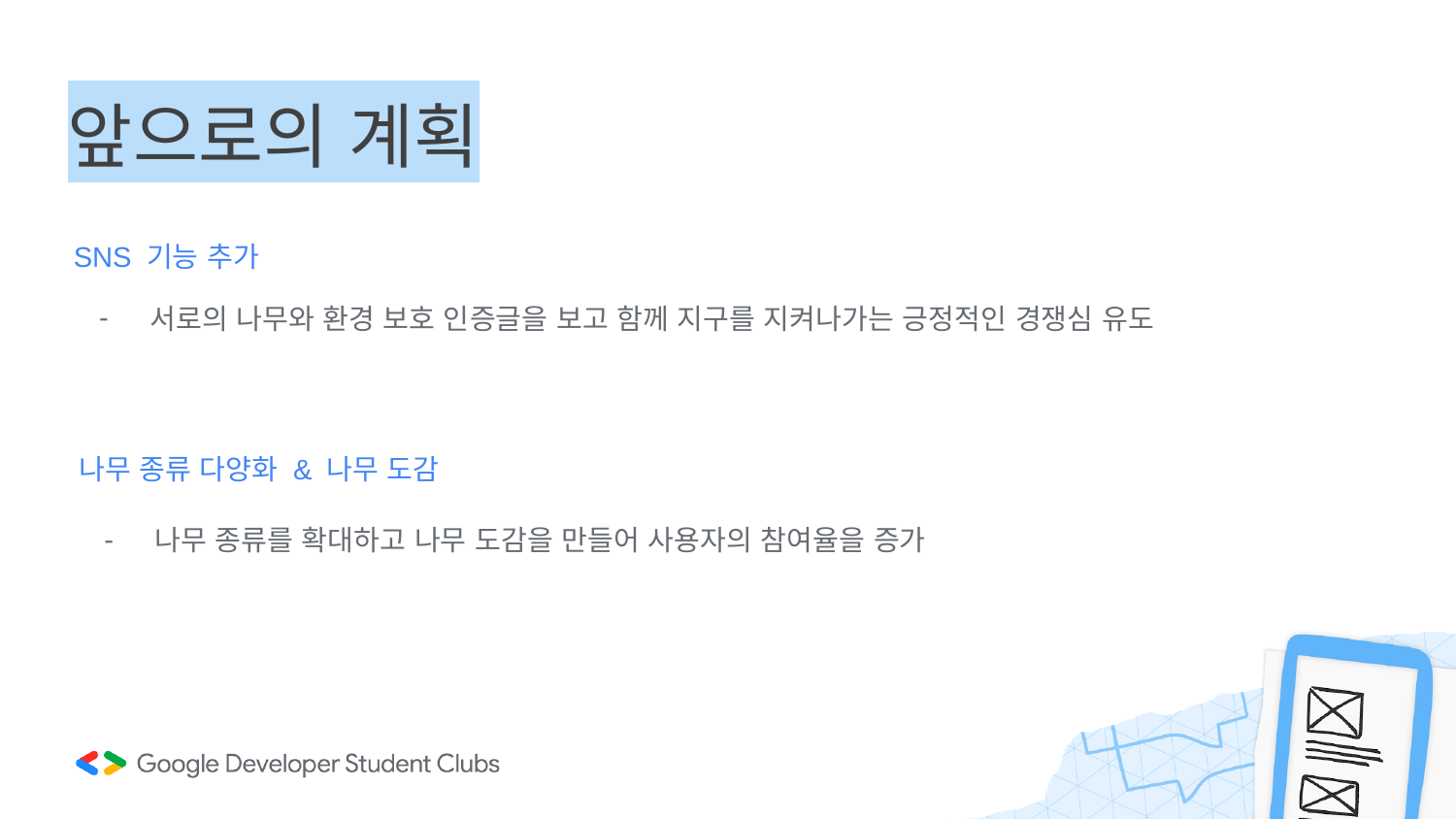

# 앞으로의 계획
SNS 기능 추가
서로의 나무와 환경 보호 인증글을 보고 함께 지구를 지켜나가는 긍정적인 경쟁심 유도
나무 종류 다양화 & 나무 도감
나무 종류를 확대하고 나무 도감을 만들어 사용자의 참여율을 증가